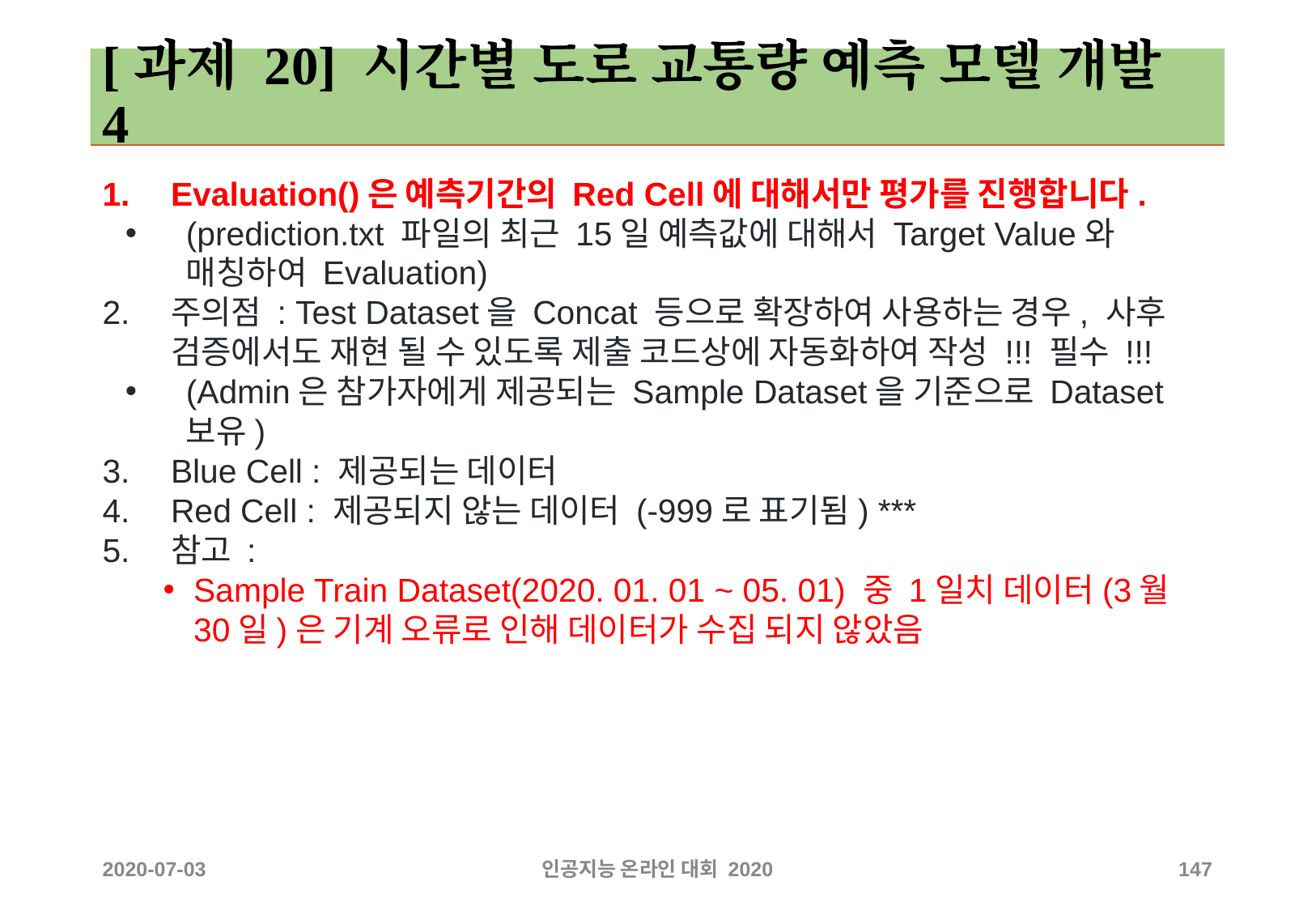

# [과제 20] 시간별 도로 교통량 예측 모델 개발 4
Evaluation()은 예측기간의 Red Cell에 대해서만 평가를 진행합니다.
(prediction.txt 파일의 최근 15일 예측값에 대해서 Target Value와 매칭하여 Evaluation)
주의점 : Test Dataset을 Concat 등으로 확장하여 사용하는 경우, 사후 검증에서도 재현 될 수 있도록 제출 코드상에 자동화하여 작성 !!! 필수 !!!
(Admin은 참가자에게 제공되는 Sample Dataset을 기준으로 Dataset 보유)
Blue Cell : 제공되는 데이터
Red Cell : 제공되지 않는 데이터 (-999로 표기됨) ***
참고 :
Sample Train Dataset(2020. 01. 01 ~ 05. 01) 중 1일치 데이터(3월 30일)은 기계 오류로 인해 데이터가 수집 되지 않았음
2020-07-03
인공지능 온라인 대회 2020
147